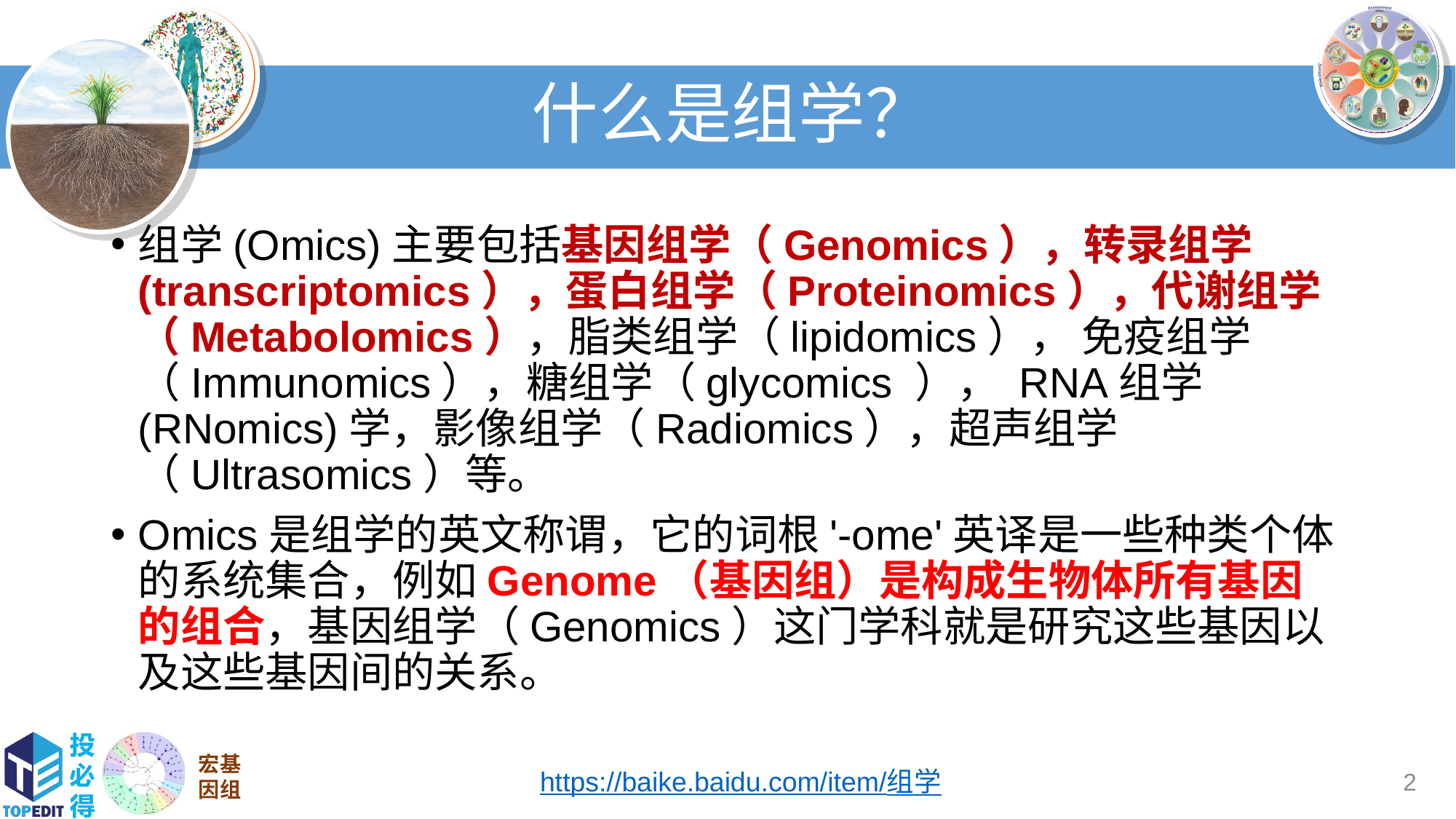

# 什么是组学？
组学(Omics)主要包括基因组学（Genomics），转录组学(transcriptomics），蛋白组学（Proteinomics），代谢组学（Metabolomics），脂类组学（lipidomics）， 免疫组学（Immunomics），糖组学（glycomics ）， RNA组学(RNomics)学，影像组学（Radiomics），超声组学（Ultrasomics）等。
Omics是组学的英文称谓，它的词根'-ome'英译是一些种类个体的系统集合，例如Genome（基因组）是构成生物体所有基因的组合，基因组学（Genomics）这门学科就是研究这些基因以及这些基因间的关系。
https://baike.baidu.com/item/组学
2